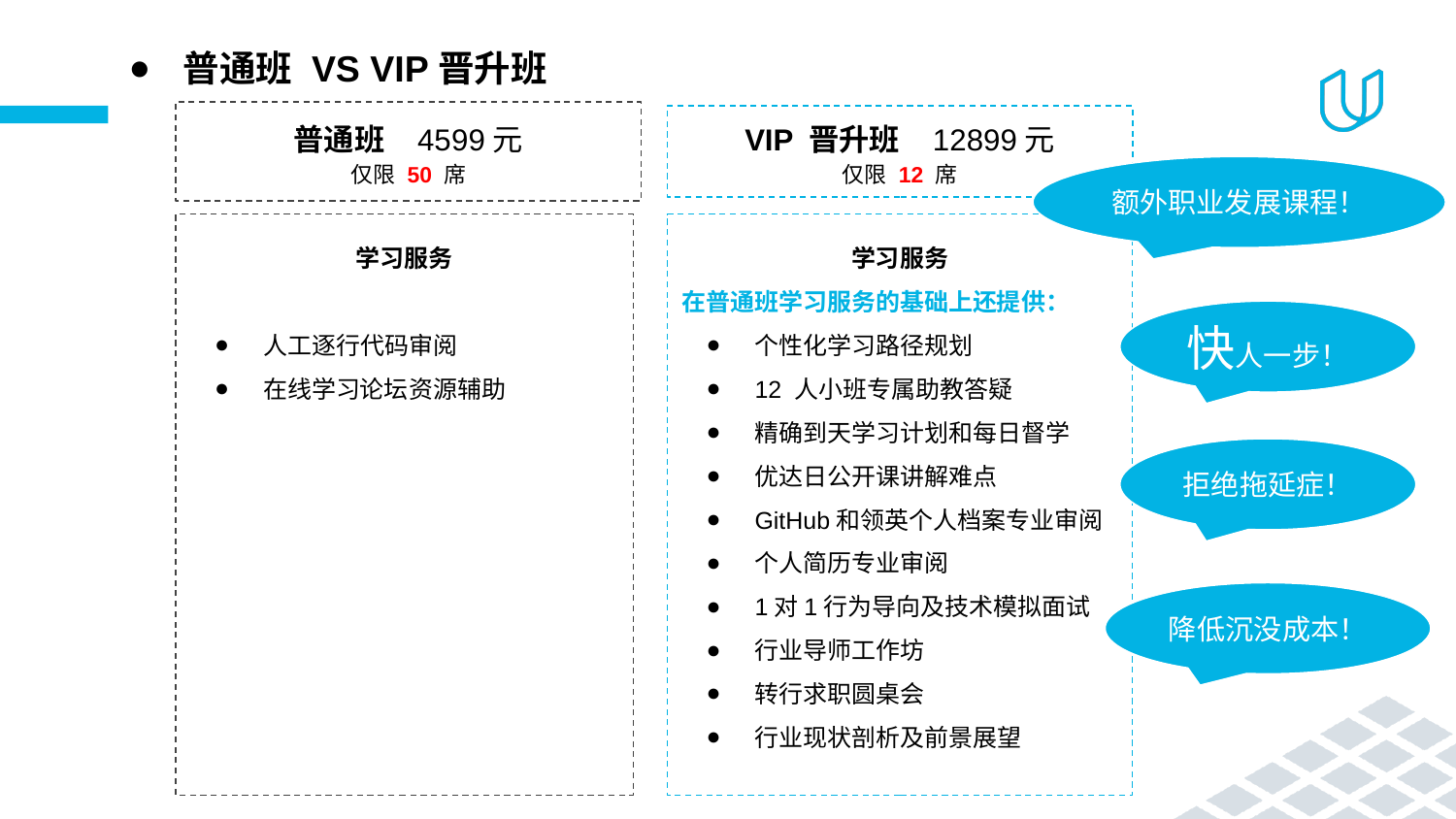

# 普通班 VS VIP晋升班
普通班   4599元
仅限 50 席
VIP 晋升班   12899元
仅限 12 席
额外职业发展课程！
学习服务

人工逐行代码审阅
在线学习论坛资源辅助

学习服务
在普通班学习服务的基础上还提供：
个性化学习路径规划
12 人小班专属助教答疑
精确到天学习计划和每日督学
优达日公开课讲解难点
GitHub和领英个人档案专业审阅
个人简历专业审阅
1对1行为导向及技术模拟面试
行业导师工作坊
转行求职圆桌会
行业现状剖析及前景展望
快人一步！
拒绝拖延症！
降低沉没成本！